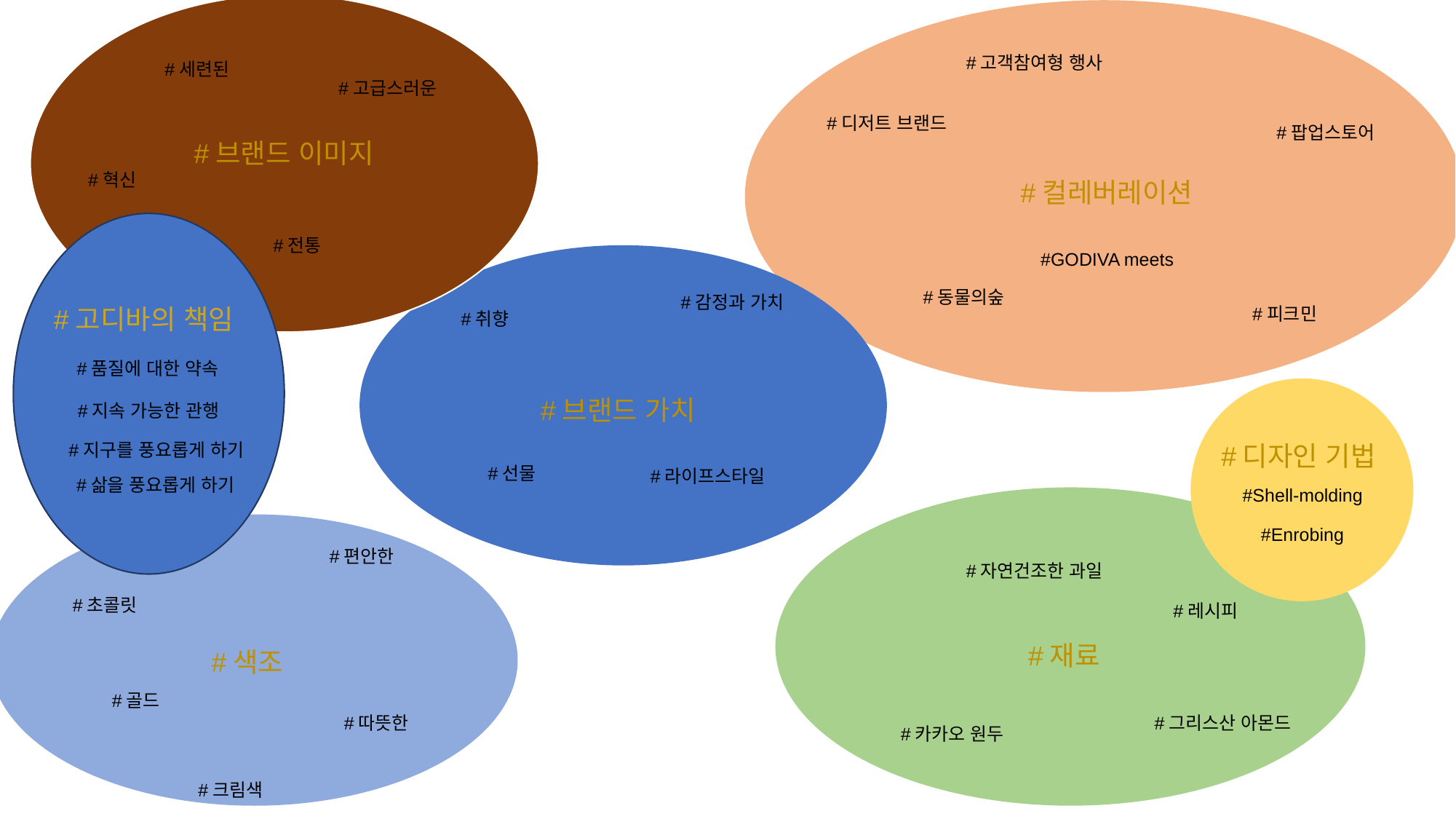

#고객참여형 행사
#세련된
#고급스러운
#디저트 브랜드
#팝업스토어
#브랜드 이미지
#혁신
#컬레버레이션

#전통
#GODIVA meets

#동물의숲
#감정과 가치
#피크민
#고디바의 책임
#취향
#품질에 대한 약속

#브랜드 가치
#지속 가능한 관행
#지구를 풍요롭게 하기
#디자인 기법
#선물
#라이프스타일
#삶을 풍요롭게 하기
#Shell-molding

#Enrobing
#편안한
#자연건조한 과일
#초콜릿
#레시피
#재료
#색조
#골드
#따뜻한
#그리스산 아몬드
#카카오 원두
#크림색